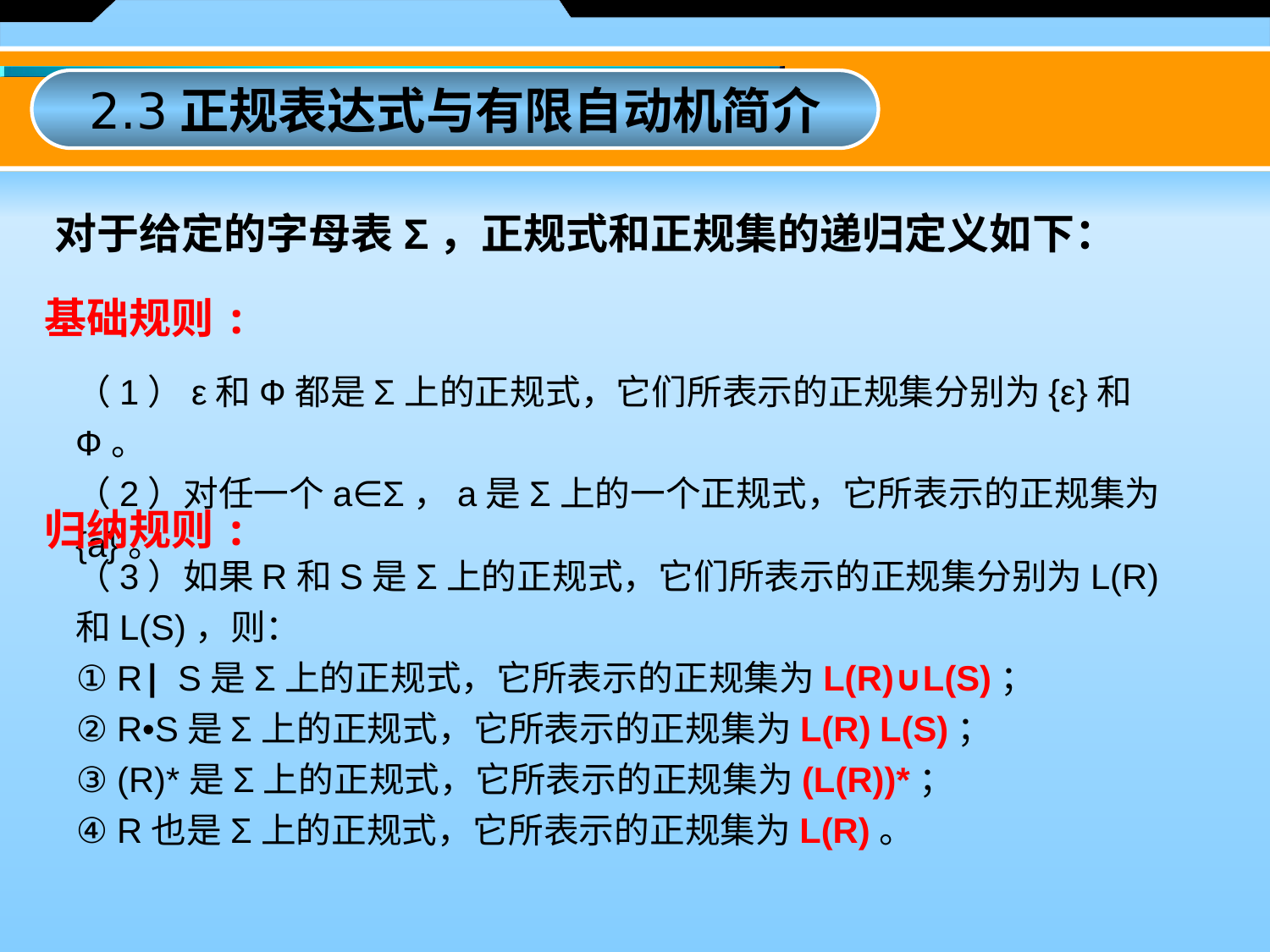

2.3正规表达式与有限自动机简介
对于给定的字母表Σ，正规式和正规集的递归定义如下：
基础规则:
（1）ε和Ф都是Σ上的正规式，它们所表示的正规集分别为{ε}和Ф。
（2）对任一个a∈Σ，a是Σ上的一个正规式，它所表示的正规集为{a}。
归纳规则:
（3）如果R和S是Σ上的正规式，它们所表示的正规集分别为L(R) 和L(S)，则：
① R∣S是Σ上的正规式，它所表示的正规集为L(R)∪L(S)；
② R•S是Σ上的正规式，它所表示的正规集为L(R) L(S)；
③ (R)*是Σ上的正规式，它所表示的正规集为(L(R))*；
④ R也是Σ上的正规式，它所表示的正规集为L(R)。